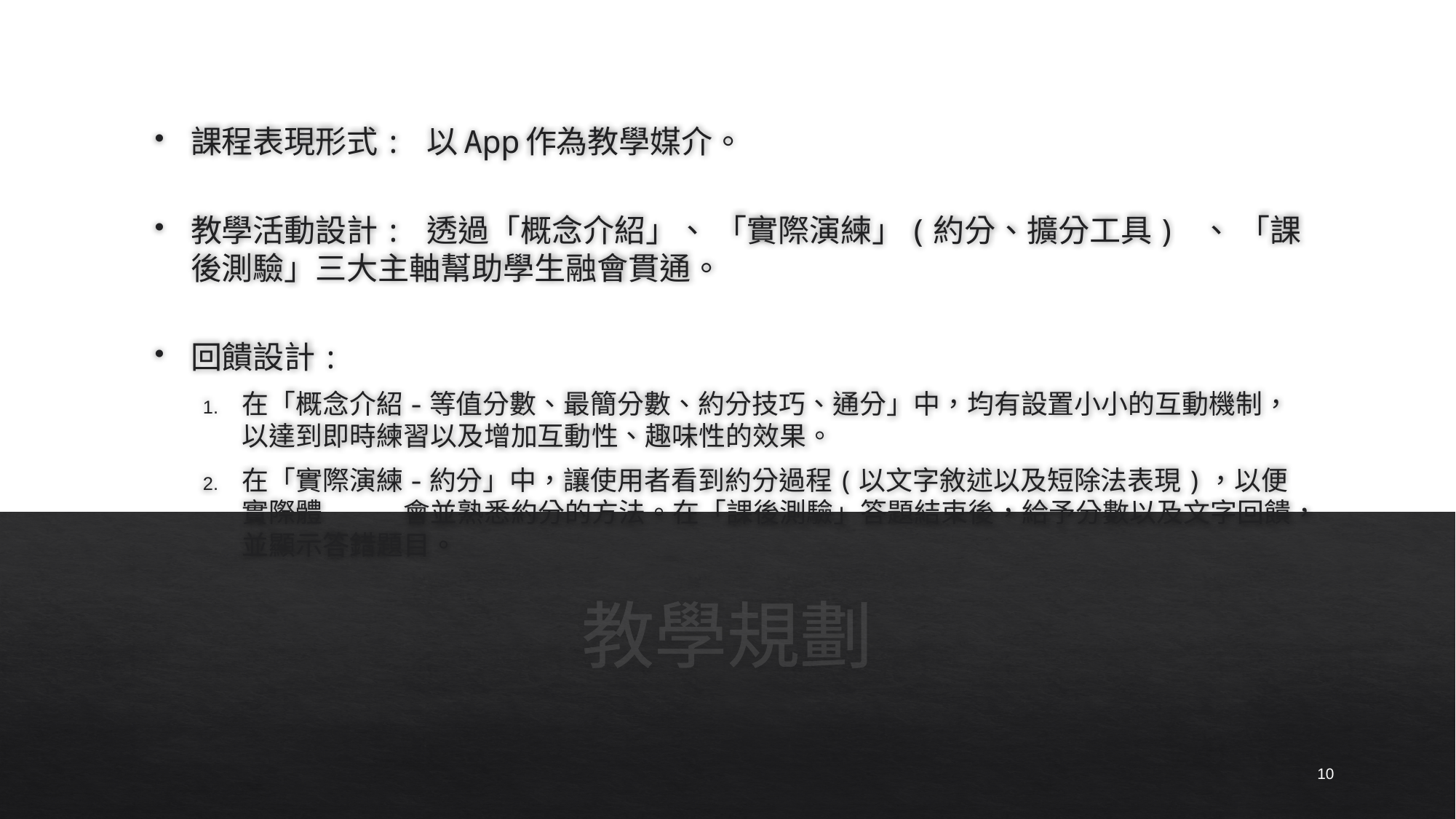

課程表現形式: 以App作為教學媒介。

教學活動設計: 透過「概念介紹」、 「實際演練」(約分、擴分工具) 、 「課後測驗」三大主軸幫助學生融會貫通。

回饋設計:
在「概念介紹-等值分數、最簡分數、約分技巧、通分」中，均有設置小小的互動機制，以達到即時練習以及增加互動性、趣味性的效果。
在「實際演練-約分」中，讓使用者看到約分過程(以文字敘述以及短除法表現)，以便實際體	會並熟悉約分的方法。在「課後測驗」答題結束後，給予分數以及文字回饋，並顯示答錯題目。

# 教學規劃
10